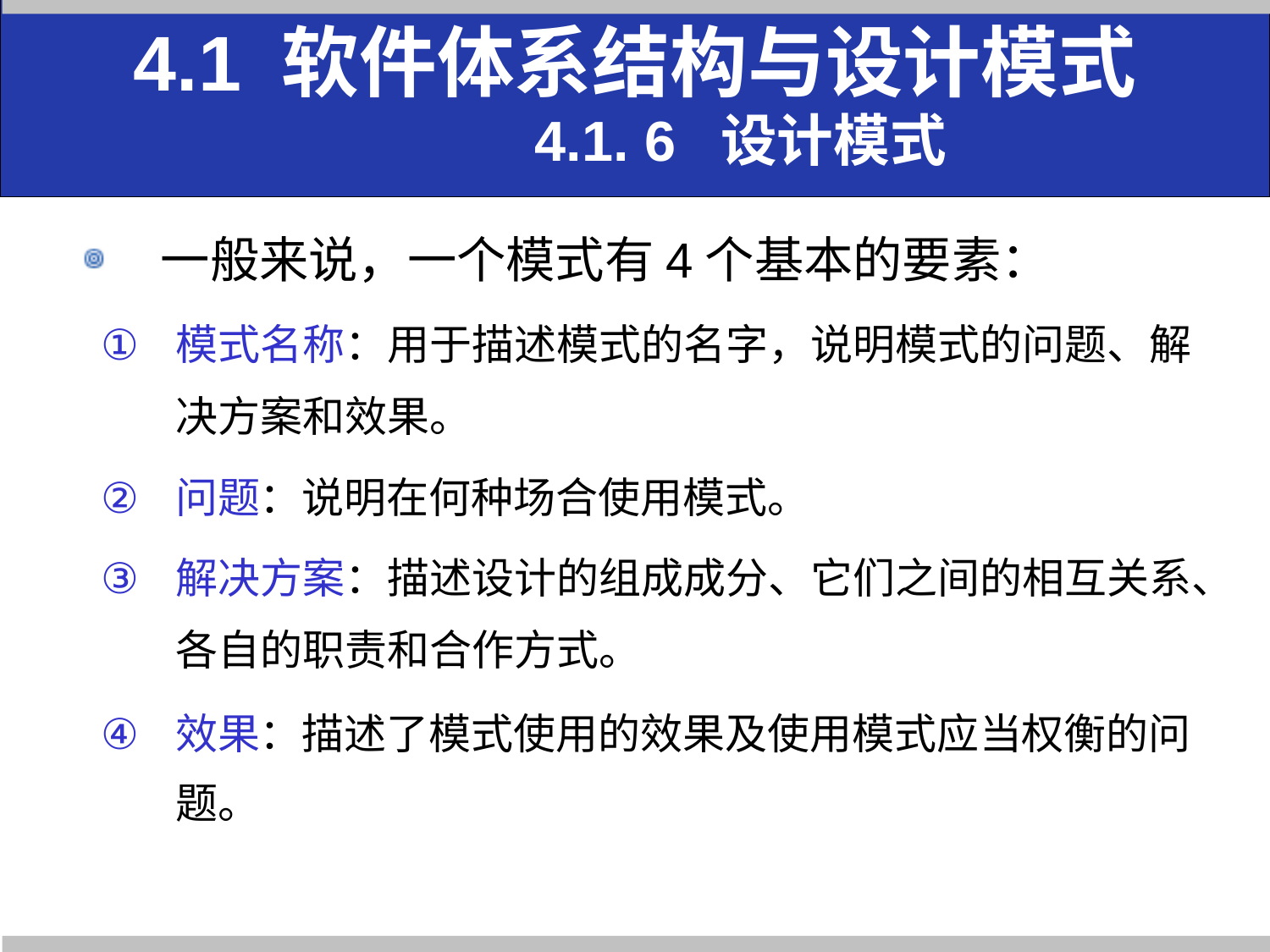

4.1 软件体系结构与设计模式
           4.1. 6  设计模式
一般来说，一个模式有4个基本的要素：
模式名称：用于描述模式的名字，说明模式的问题、解决方案和效果。
问题：说明在何种场合使用模式。
解决方案：描述设计的组成成分、它们之间的相互关系、各自的职责和合作方式。
效果：描述了模式使用的效果及使用模式应当权衡的问题。
450